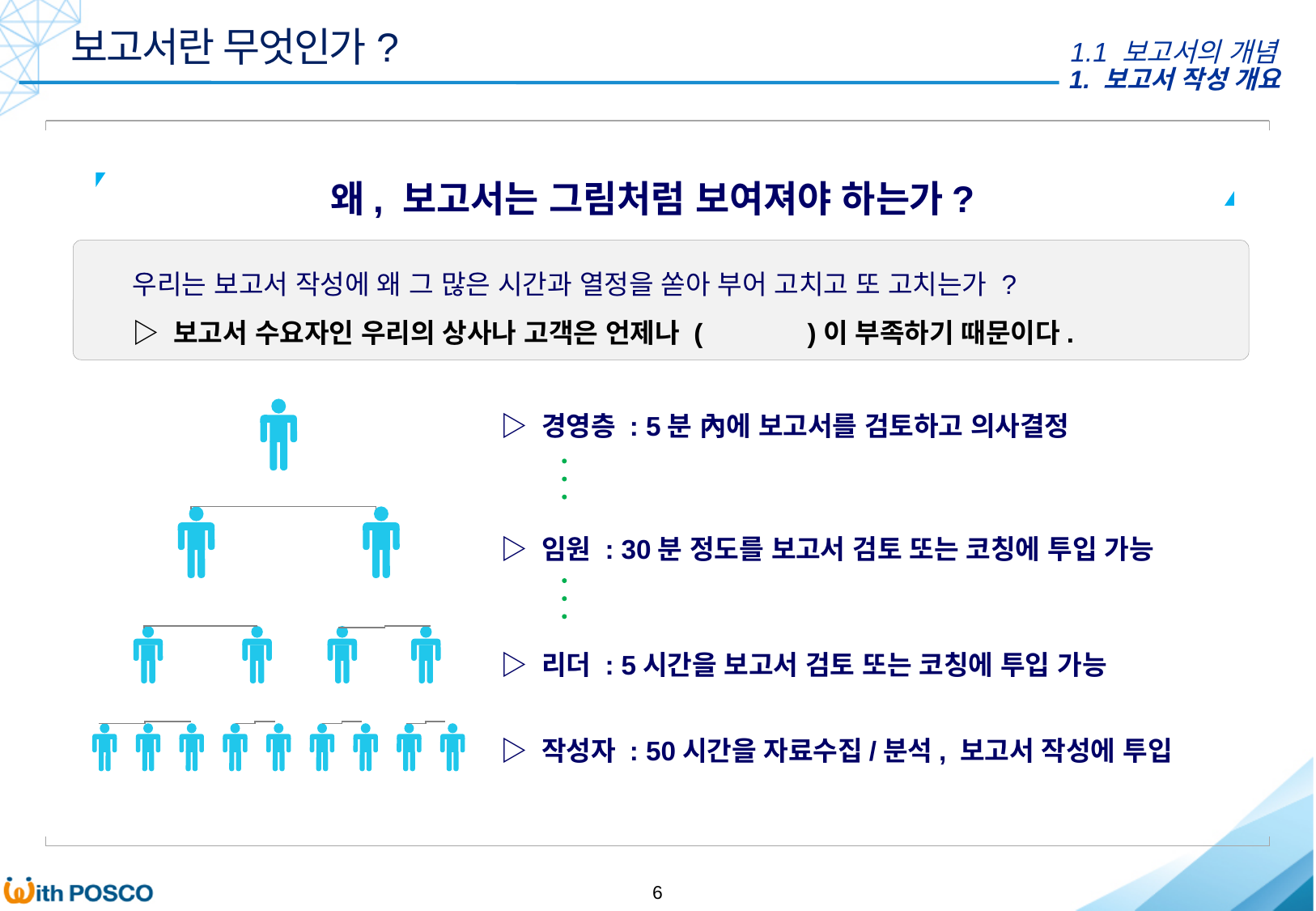

보고서란 무엇인가?
1.1 보고서의 개념
왜, 보고서는 그림처럼 보여져야 하는가?

우리는 보고서 작성에 왜 그 많은 시간과 열정을 쏟아 부어 고치고 또 고치는가 ?
▷ 보고서 수요자인 우리의 상사나 고객은 언제나 (              )이 부족하기 때문이다.
▷ 경영층 : 5분 內에 보고서를 검토하고 의사결정

▷ 임원 : 30분 정도를 보고서 검토 또는 코칭에 투입 가능

▷ 리더 : 5시간을 보고서 검토 또는 코칭에 투입 가능
▷ 작성자 : 50시간을 자료수집/분석, 보고서 작성에 투입